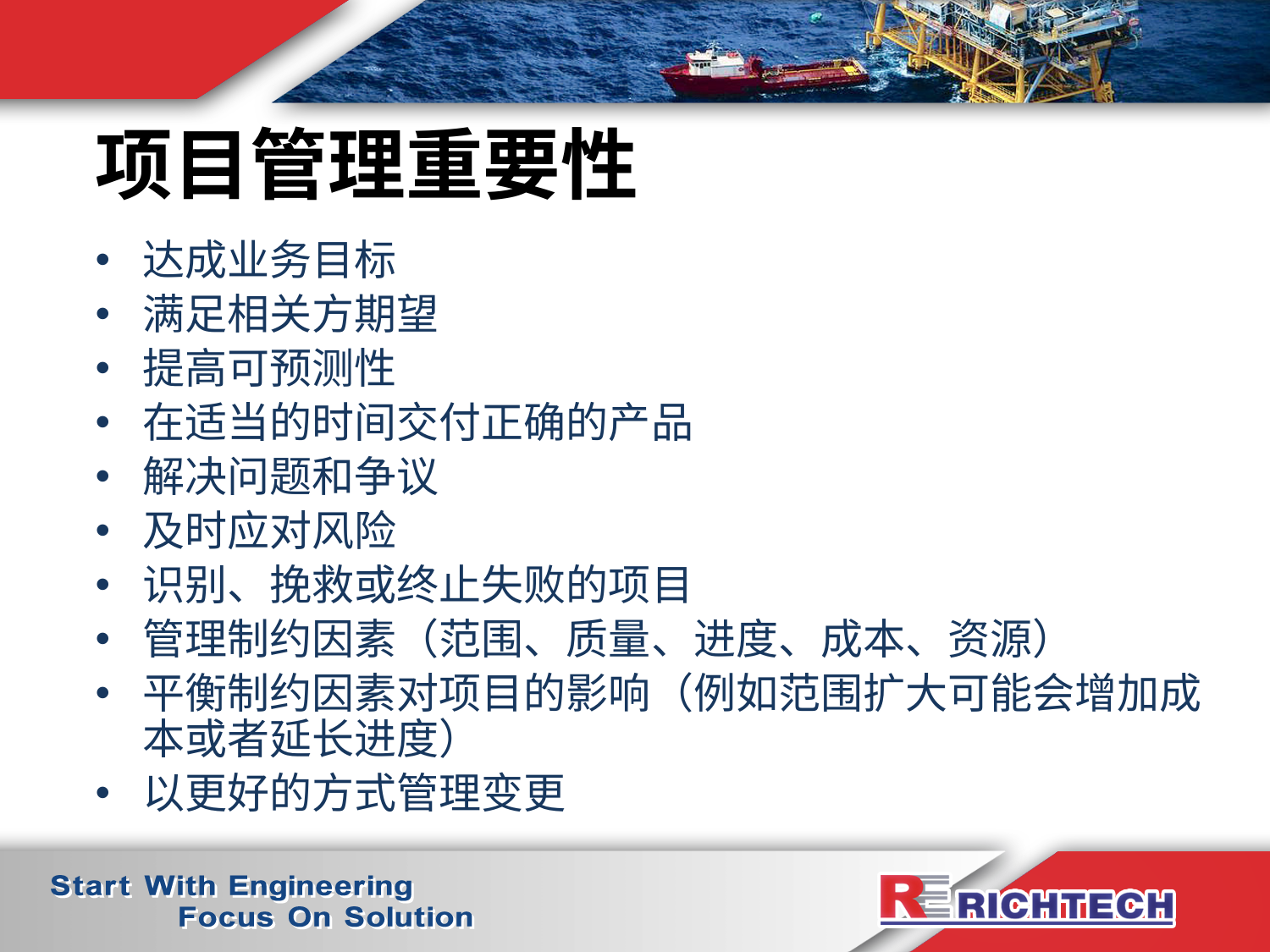

项目管理重要性
达成业务目标
满足相关方期望
提高可预测性
在适当的时间交付正确的产品
解决问题和争议
及时应对风险
识别、挽救或终止失败的项目
管理制约因素（范围、质量、进度、成本、资源）
平衡制约因素对项目的影响（例如范围扩大可能会增加成本或者延长进度）
以更好的方式管理变更